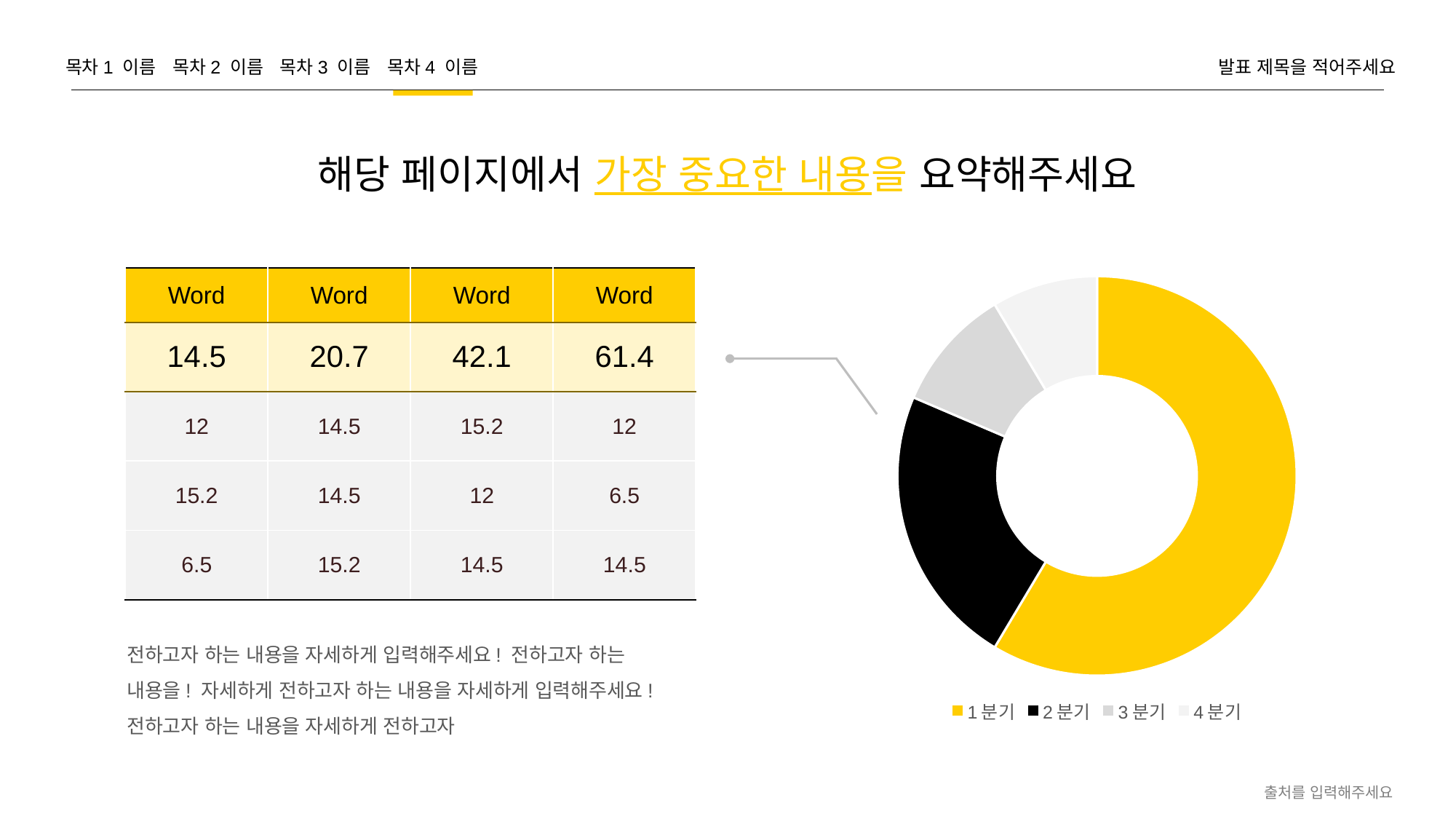

목차1 이름
목차2 이름
목차3 이름
목차4 이름
발표 제목을 적어주세요

해당 페이지에서 가장 중요한 내용을 요약해주세요

### Chart

| Category | 판매 |
|---|---|
| 1분기 | 8.2 |
| 2분기 | 3.2 |
| 3분기 | 1.4 |
| 4분기 | 1.2 |
| Word | Word | Word | Word |
| --- | --- | --- | --- |
| 14.5 | 20.7 | 42.1 | 61.4 |
| 12 | 14.5 | 15.2 | 12 |
| 15.2 | 14.5 | 12 | 6.5 |
| 6.5 | 15.2 | 14.5 | 14.5 |
전하고자 하는 내용을 자세하게 입력해주세요! 전하고자 하는 내용을! 자세하게 전하고자 하는 내용을 자세하게 입력해주세요! 전하고자 하는 내용을 자세하게 전하고자
출처를 입력해주세요